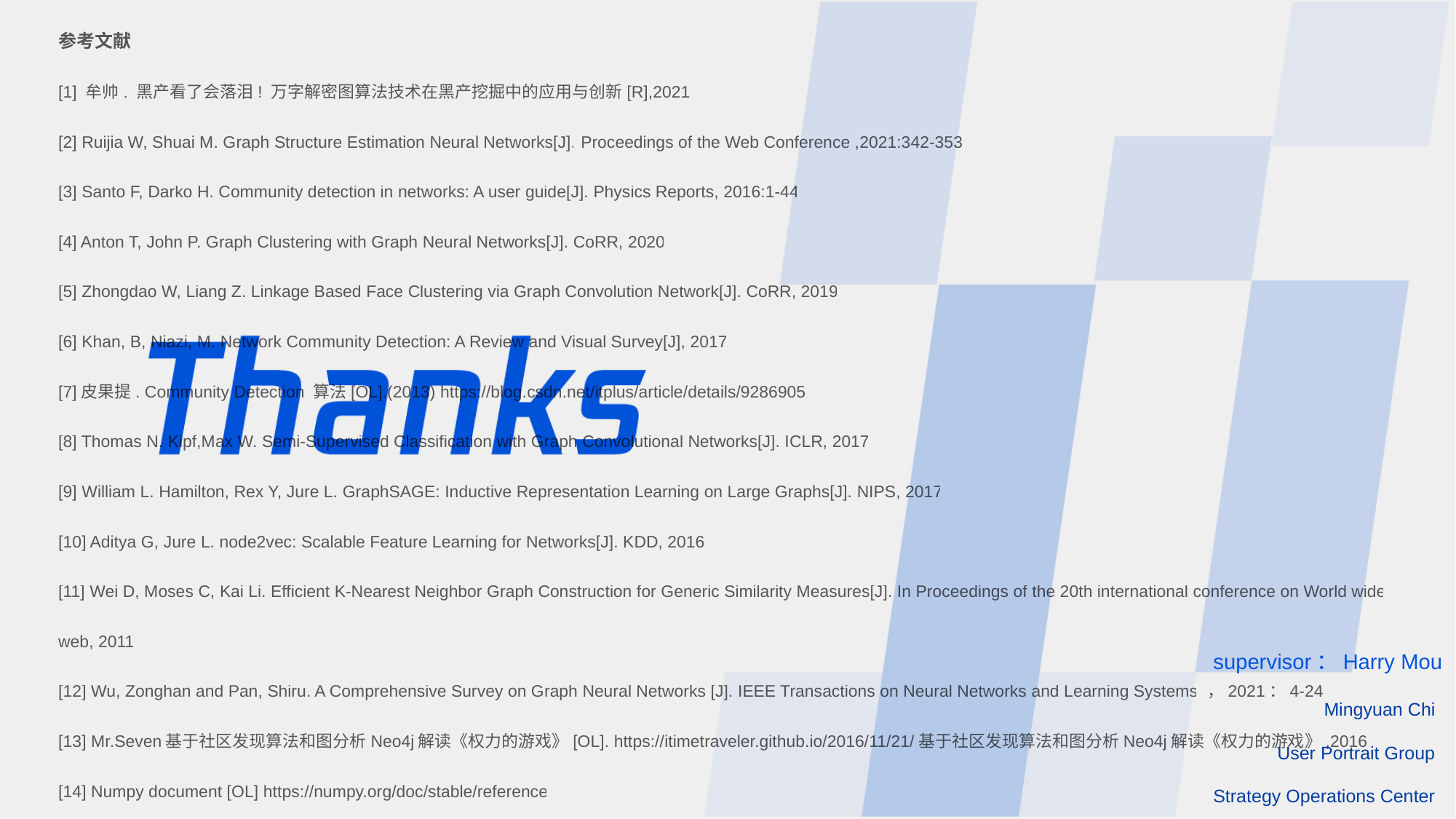

参考文献
[1] 牟帅. 黑产看了会落泪! 万字解密图算法技术在黑产挖掘中的应用与创新[R],2021
[2] Ruijia W, Shuai M. Graph Structure Estimation Neural Networks[J]. Proceedings of the Web Conference ,2021:342-353
[3] Santo F, Darko H. Community detection in networks: A user guide[J]. Physics Reports, 2016:1-44
[4] Anton T, John P. Graph Clustering with Graph Neural Networks[J]. CoRR, 2020
[5] Zhongdao W, Liang Z. Linkage Based Face Clustering via Graph Convolution Network[J]. CoRR, 2019
[6] Khan, B, Niazi, M. Network Community Detection: A Review and Visual Survey[J], 2017
[7]皮果提. Community Detection 算法[OL].(2013) https://blog.csdn.net/itplus/article/details/9286905
[8] Thomas N. Kipf,Max W. Semi-Supervised Classification with Graph Convolutional Networks[J]. ICLR, 2017
[9] William L. Hamilton, Rex Y, Jure L. GraphSAGE: Inductive Representation Learning on Large Graphs[J]. NIPS, 2017
[10] Aditya G, Jure L. node2vec: Scalable Feature Learning for Networks[J]. KDD, 2016
[11] Wei D, Moses C, Kai Li. Efficient K-Nearest Neighbor Graph Construction for Generic Similarity Measures[J]. In Proceedings of the 20th international conference on World wide web, 2011
[12] Wu, Zonghan and Pan, Shiru. A Comprehensive Survey on Graph Neural Networks [J]. IEEE Transactions on Neural Networks and Learning Systems ，2021：4-24
[13] Mr.Seven基于社区发现算法和图分析Neo4j解读《权力的游戏》[OL]. https://itimetraveler.github.io/2016/11/21/基于社区发现算法和图分析Neo4j解读《权力的游戏》,2016
[14] Numpy document [OL] https://numpy.org/doc/stable/reference
[15] Pytorch document [OL] https://pytorch.org/docs/stable/index.html
supervisor：Harry Mou
Mingyuan Chi
User Portrait Group
 Strategy Operations Center